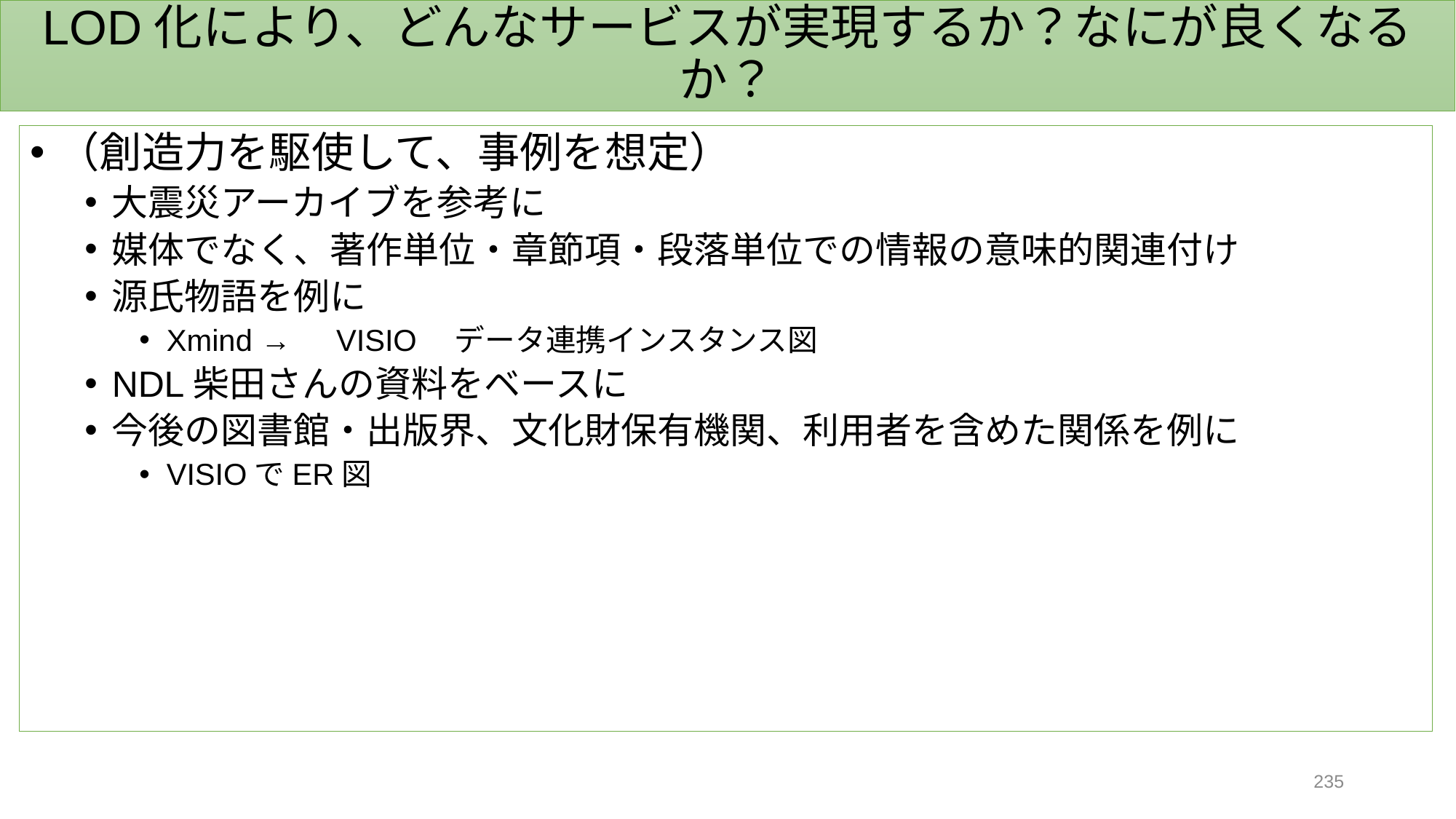

# LOD化により、どんなサービスが実現するか？なにが良くなるか？
（創造力を駆使して、事例を想定）
大震災アーカイブを参考に
媒体でなく、著作単位・章節項・段落単位での情報の意味的関連付け
源氏物語を例に
Xmind →　VISIO　データ連携インスタンス図
NDL柴田さんの資料をベースに
今後の図書館・出版界、文化財保有機関、利用者を含めた関係を例に
VISIOでER図

235